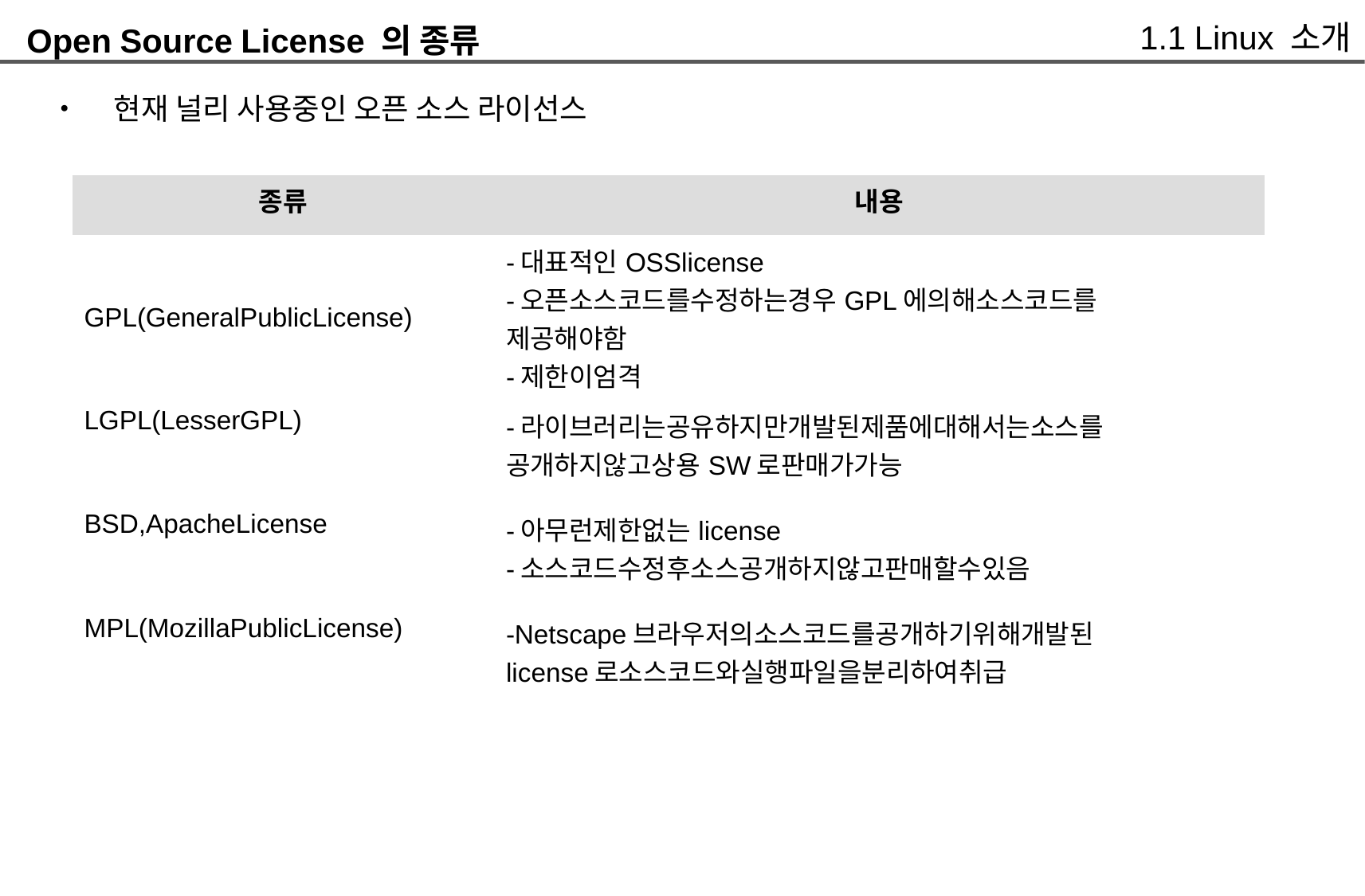

1.1 Linux 소개
Open Source License 의 종류

	•    현재 널리 사용중인 오픈 소스 라이선스

| 종류 | 내용 |
| --- | --- |
| GPL(GeneralPublicLicense) | -대표적인OSSlicense -오픈소스코드를수정하는경우GPL에의해소스코드를 제공해야함 -제한이엄격 |
| LGPL(LesserGPL) | -라이브러리는공유하지만개발된제품에대해서는소스를 공개하지않고상용SW로판매가가능 |
| BSD,ApacheLicense | -아무런제한없는license -소스코드수정후소스공개하지않고판매할수있음 |
| MPL(MozillaPublicLicense) | -Netscape브라우저의소스코드를공개하기위해개발된 license로소스코드와실행파일을분리하여취급 |